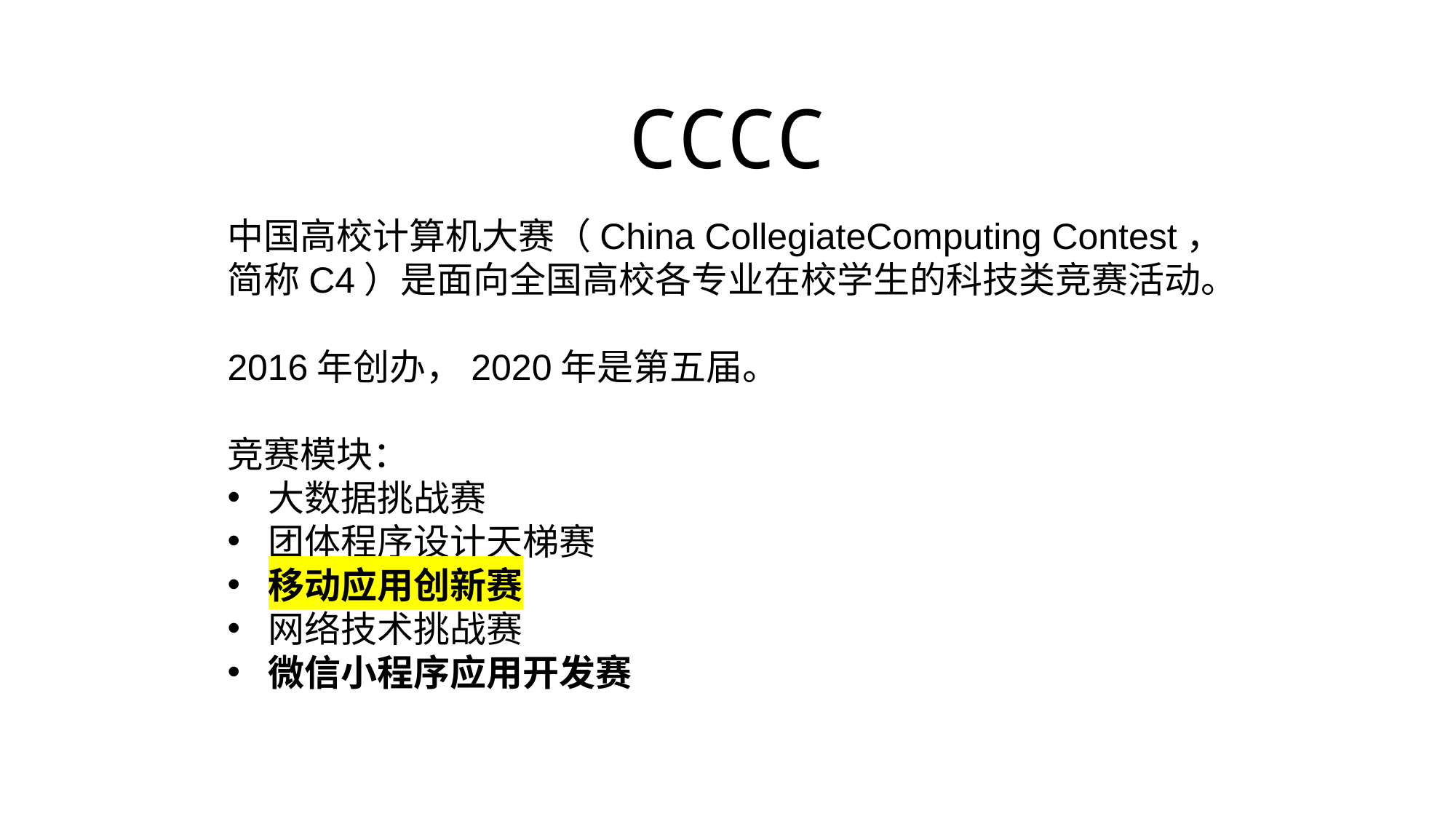

CCCC
中国高校计算机大赛（China CollegiateComputing Contest，简称C4）是面向全国高校各专业在校学生的科技类竞赛活动。

2016年创办，2020年是第五届。

竞赛模块：
大数据挑战赛
团体程序设计天梯赛
移动应用创新赛
网络技术挑战赛
微信小程序应用开发赛